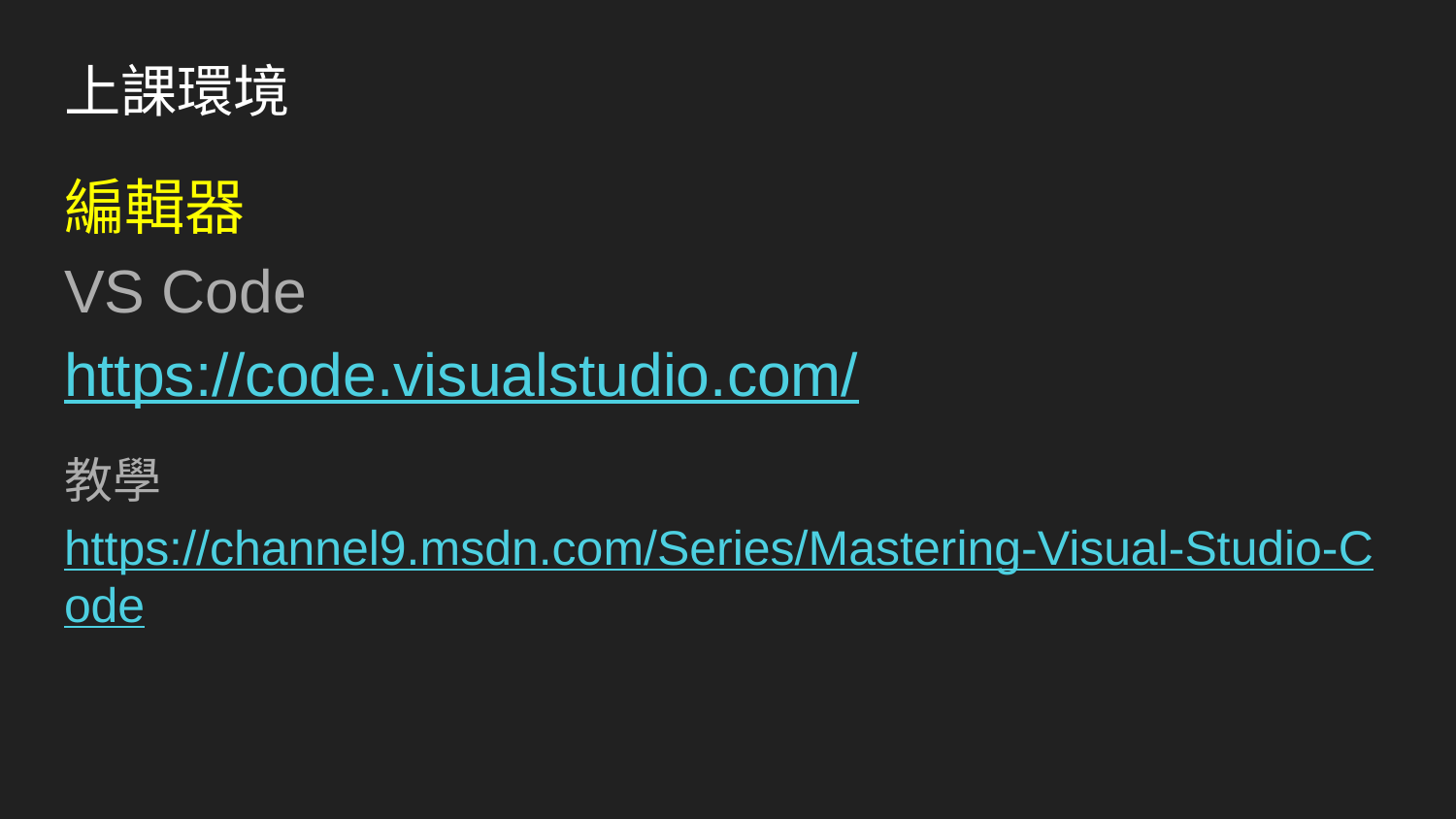

# 上課環境
編輯器
VS Code
https://code.visualstudio.com/
教學
https://channel9.msdn.com/Series/Mastering-Visual-Studio-Code